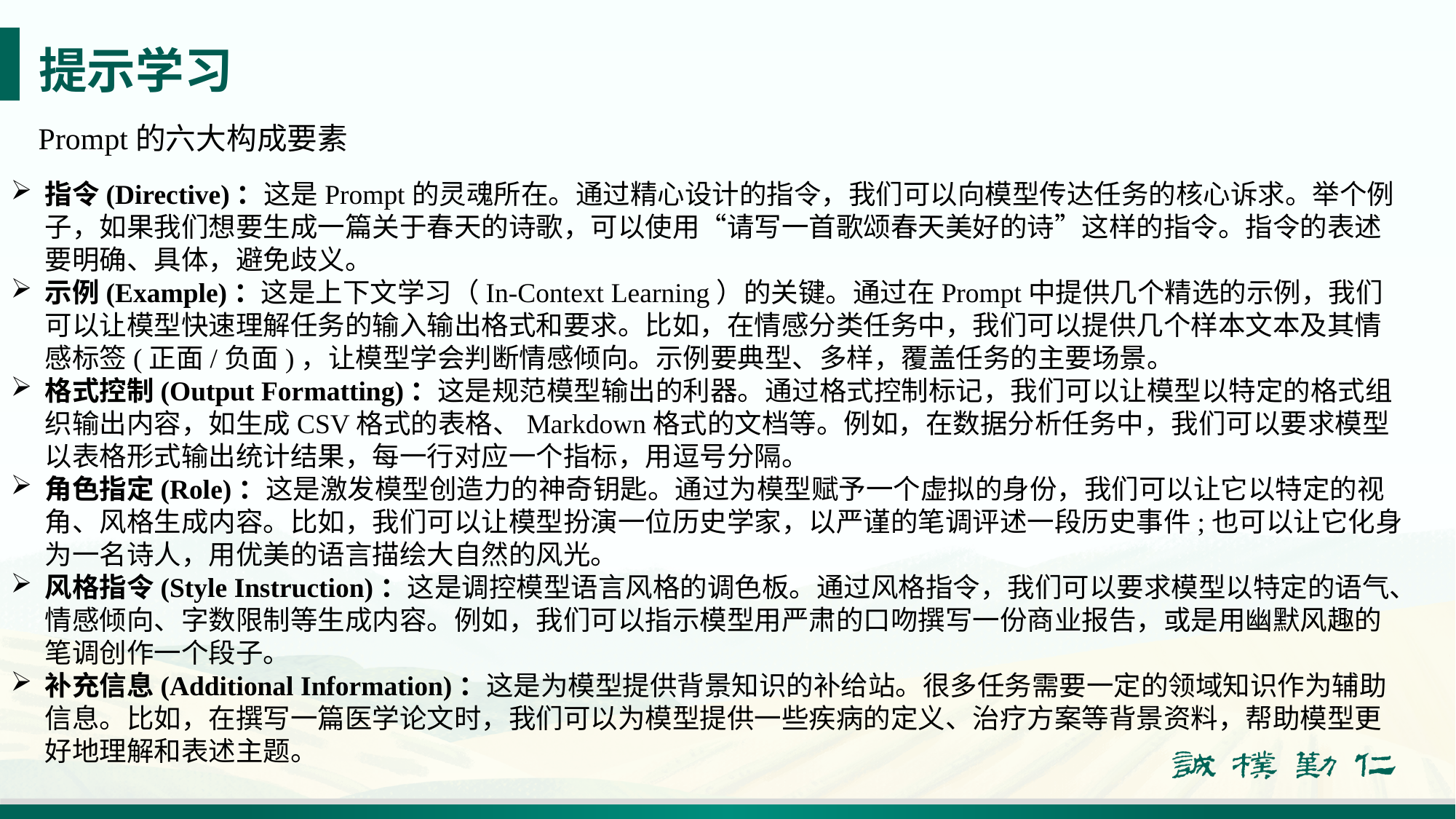

# 提示学习
Prompt的六大构成要素
指令(Directive)：这是Prompt的灵魂所在。通过精心设计的指令，我们可以向模型传达任务的核心诉求。举个例子，如果我们想要生成一篇关于春天的诗歌，可以使用“请写一首歌颂春天美好的诗”这样的指令。指令的表述要明确、具体，避免歧义。
示例(Example)：这是上下文学习（In-Context Learning）的关键。通过在Prompt中提供几个精选的示例，我们可以让模型快速理解任务的输入输出格式和要求。比如，在情感分类任务中，我们可以提供几个样本文本及其情感标签(正面/负面)，让模型学会判断情感倾向。示例要典型、多样，覆盖任务的主要场景。
格式控制(Output Formatting)：这是规范模型输出的利器。通过格式控制标记，我们可以让模型以特定的格式组织输出内容，如生成CSV格式的表格、Markdown格式的文档等。例如，在数据分析任务中，我们可以要求模型以表格形式输出统计结果，每一行对应一个指标，用逗号分隔。
角色指定(Role)：这是激发模型创造力的神奇钥匙。通过为模型赋予一个虚拟的身份，我们可以让它以特定的视角、风格生成内容。比如，我们可以让模型扮演一位历史学家，以严谨的笔调评述一段历史事件;也可以让它化身为一名诗人，用优美的语言描绘大自然的风光。
风格指令(Style Instruction)：这是调控模型语言风格的调色板。通过风格指令，我们可以要求模型以特定的语气、情感倾向、字数限制等生成内容。例如，我们可以指示模型用严肃的口吻撰写一份商业报告，或是用幽默风趣的笔调创作一个段子。
补充信息(Additional Information)：这是为模型提供背景知识的补给站。很多任务需要一定的领域知识作为辅助信息。比如，在撰写一篇医学论文时，我们可以为模型提供一些疾病的定义、治疗方案等背景资料，帮助模型更好地理解和表述主题。